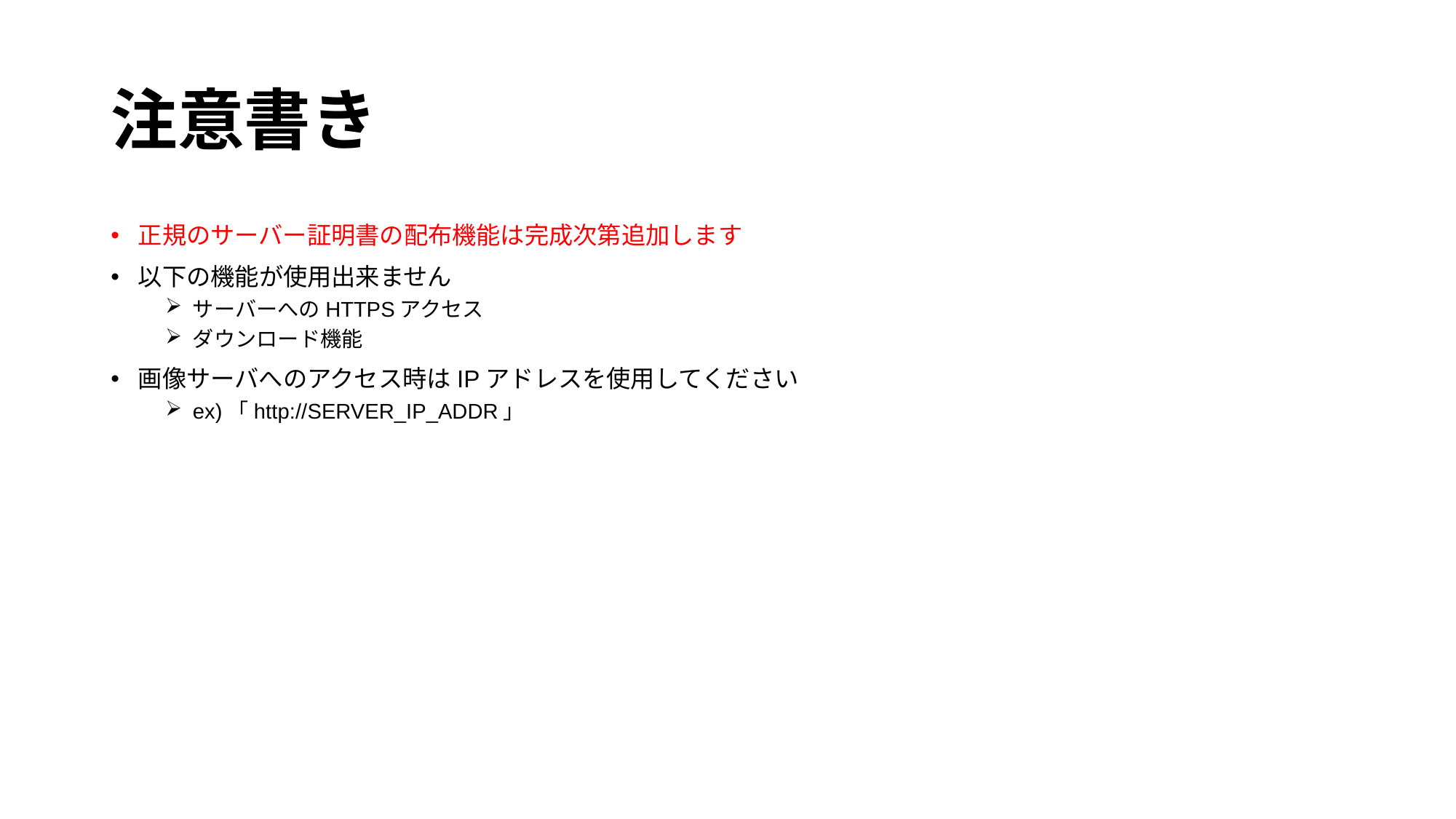

# 注意書き
正規のサーバー証明書の配布機能は完成次第追加します
以下の機能が使用出来ません
サーバーへのHTTPSアクセス
ダウンロード機能
画像サーバへのアクセス時はIPアドレスを使用してください
ex)「http://SERVER_IP_ADDR」